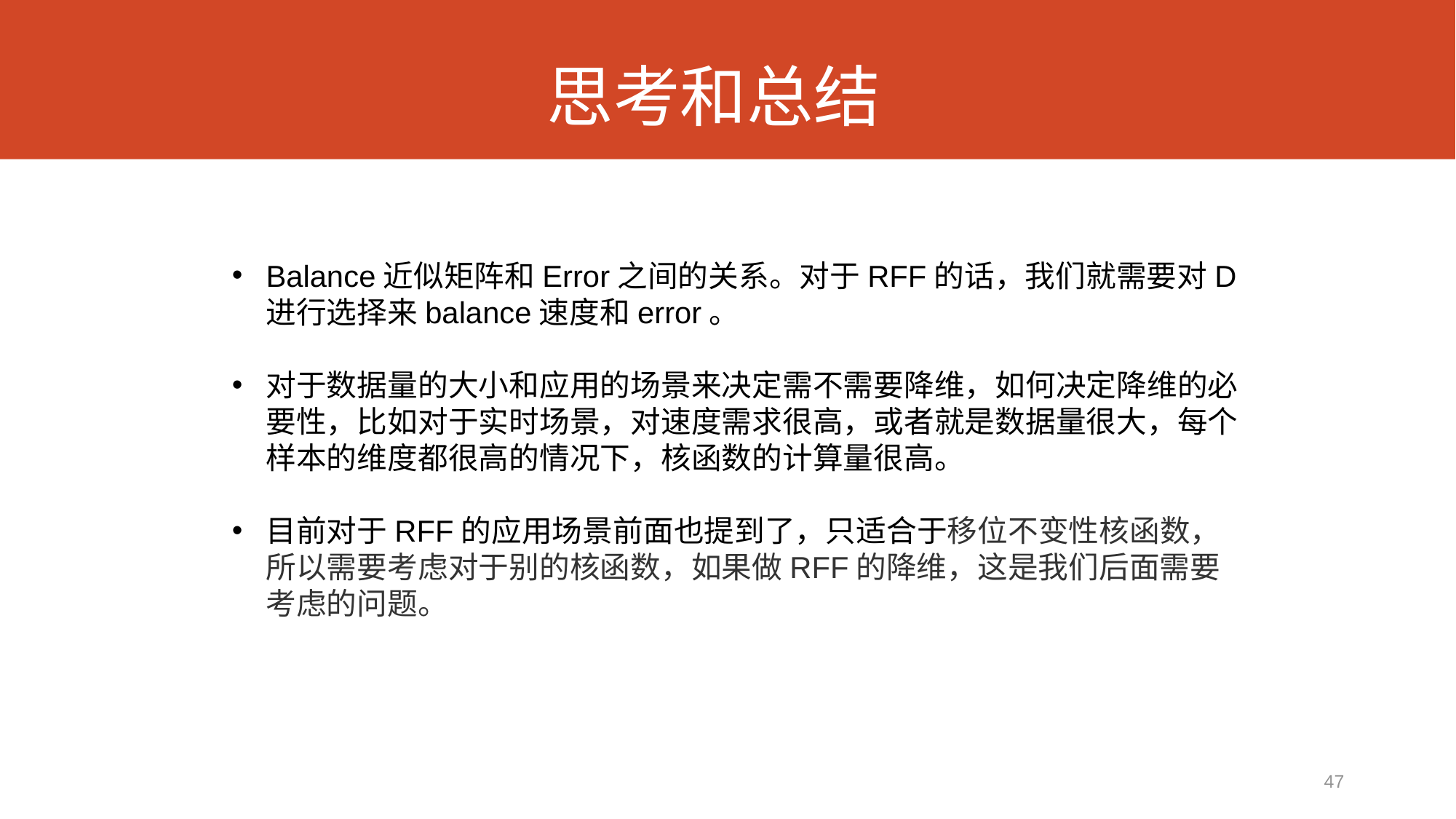

# 思考和总结
Balance近似矩阵和Error之间的关系。对于RFF的话，我们就需要对D进行选择来balance速度和error。

对于数据量的大小和应用的场景来决定需不需要降维，如何决定降维的必要性，比如对于实时场景，对速度需求很高，或者就是数据量很大，每个样本的维度都很高的情况下，核函数的计算量很高。

目前对于RFF的应用场景前面也提到了，只适合于移位不变性核函数，所以需要考虑对于别的核函数，如果做RFF的降维，这是我们后面需要考虑的问题。
47